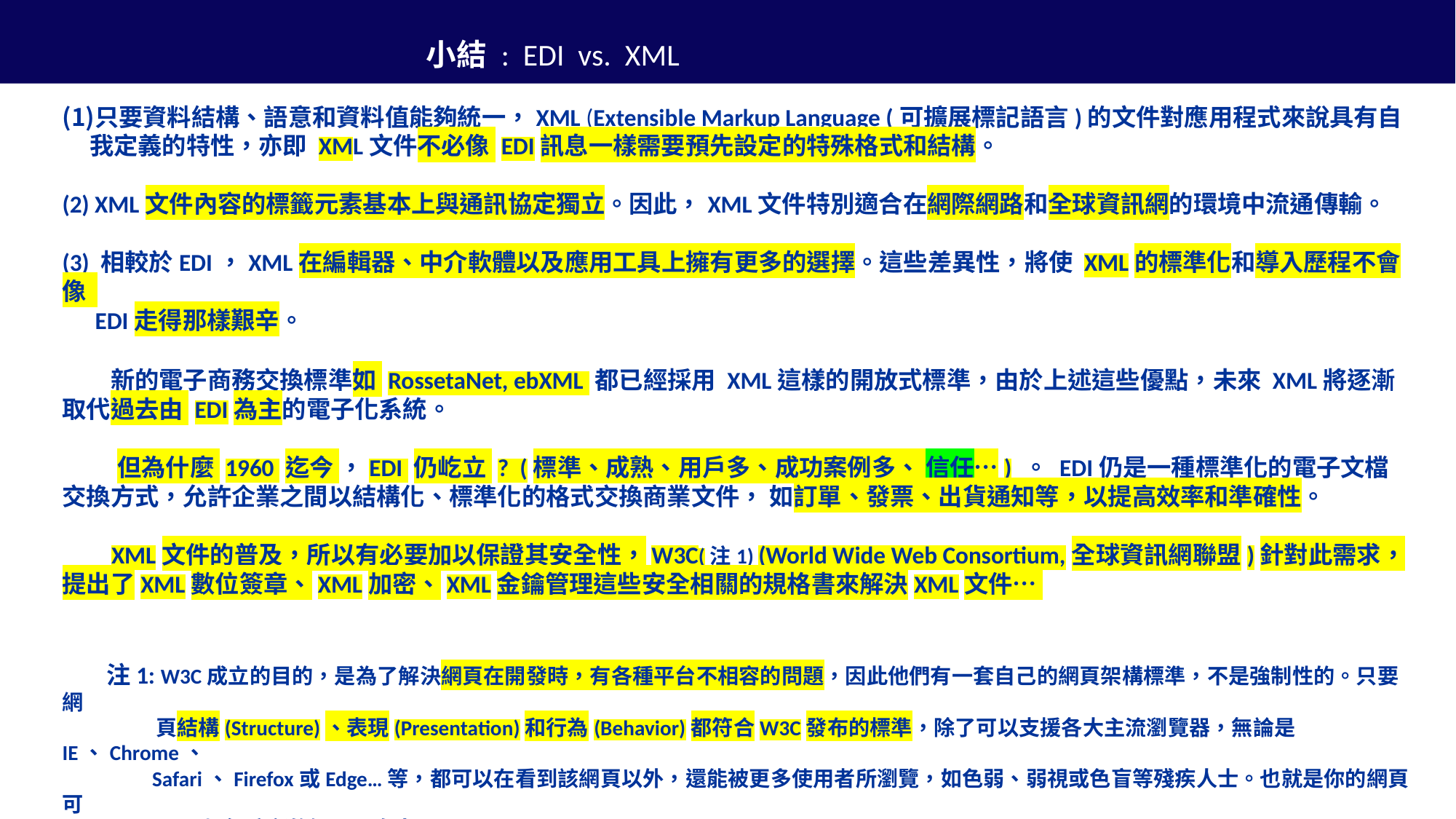

小結 :  EDI  vs.  XML
只要資料結構、語意和資料值能夠統一，XML (Extensible Markup Language (可擴展標記語言)的文件對應用程式來說具有自我定義的特性，亦即 XML文件不必像 EDI訊息一樣需要預先設定的特殊格式和結構。

(2) XML文件內容的標籤元素基本上與通訊協定獨立。因此，XML文件特別適合在網際網路和全球資訊網的環境中流通傳輸。

(3) 相較於EDI，XML在編輯器、中介軟體以及應用工具上擁有更多的選擇。這些差異性，將使 XML的標準化和導入歷程不會像
      EDI走得那樣艱辛。

　　新的電子商務交換標準如 RossetaNet, ebXML 都已經採用 XML這樣的開放式標準，由於上述這些優點，未來 XML將逐漸取代過去由 EDI為主的電子化系統。

         但為什麼 1960 迄今 ，EDI 仍屹立 ?  (標準、成熟、用戶多、成功案例多、 信任…) 。 EDI仍是一種標準化的電子文檔交換方式，允許企業之間以結構化、標準化的格式交換商業文件， 如訂單、發票、出貨通知等，以提高效率和準確性。

         XML文件的普及，所以有必要加以保證其安全性，W3C(注1) (World Wide Web Consortium,全球資訊網聯盟)針對此需求，提出了XML數位簽章、XML加密、XML金鑰管理這些安全相關的規格書來解決XML文件…

       注1: W3C成立的目的，是為了解決網頁在開發時，有各種平台不相容的問題，因此他們有一套自己的網頁架構標準，不是強制性的。只要網
                  頁結構(Structure)、表現(Presentation)和行為(Behavior)都符合W3C發布的標準，除了可以支援各大主流瀏覽器，無論是IE、Chrome、
                   Safari、Firefox或Edge…等，都可以在看到該網頁以外，還能被更多使用者所瀏覽，如色弱、弱視或色盲等殘疾人士。也就是你的網頁可
                   以更加無障礙的觸及更多人。